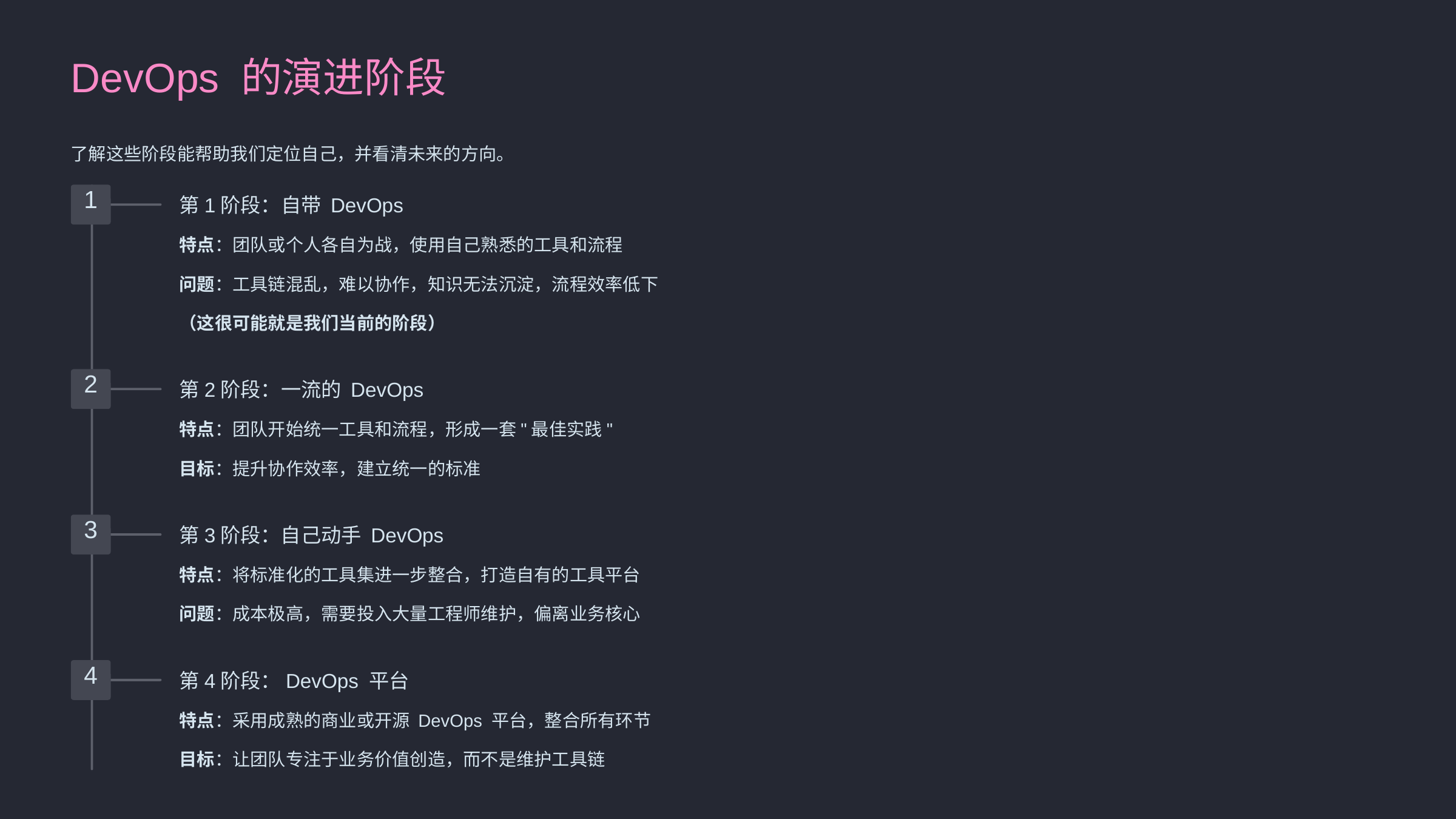

DevOps 的演进阶段
了解这些阶段能帮助我们定位自己，并看清未来的方向。

1
第1阶段：自带 DevOps

特点：团队或个人各自为战，使用自己熟悉的工具和流程
问题：工具链混乱，难以协作，知识无法沉淀，流程效率低下
（这很可能就是我们当前的阶段）

2
第2阶段：一流的 DevOps

特点：团队开始统一工具和流程，形成一套"最佳实践"
目标：提升协作效率，建立统一的标准

3
第3阶段：自己动手 DevOps

特点：将标准化的工具集进一步整合，打造自有的工具平台
问题：成本极高，需要投入大量工程师维护，偏离业务核心

4
第4阶段：DevOps 平台

特点：采用成熟的商业或开源 DevOps 平台，整合所有环节
目标：让团队专注于业务价值创造，而不是维护工具链